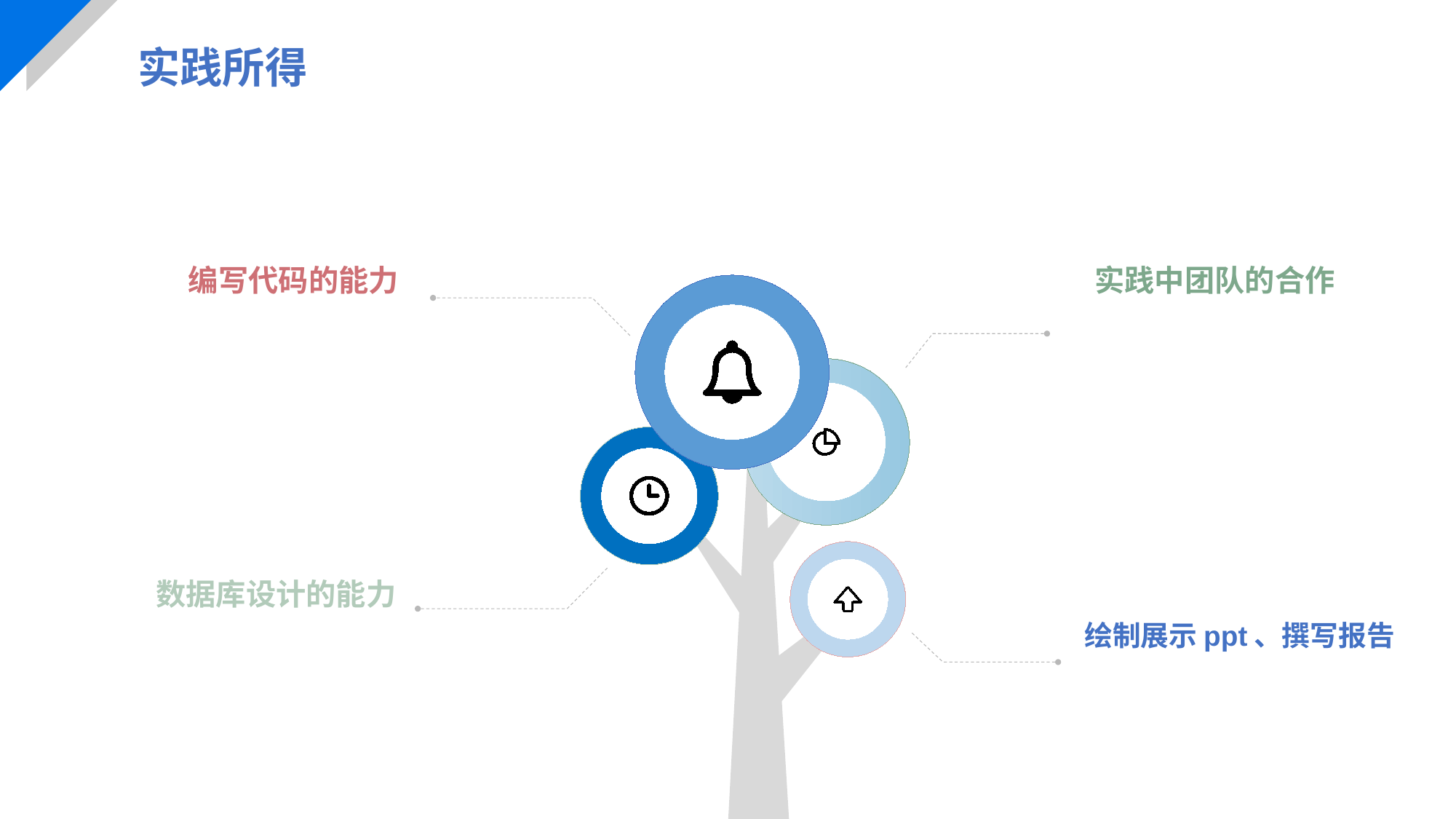

实践所得
实践中团队的合作
编写代码的能力

数据库设计的能力
绘制展示ppt、撰写报告